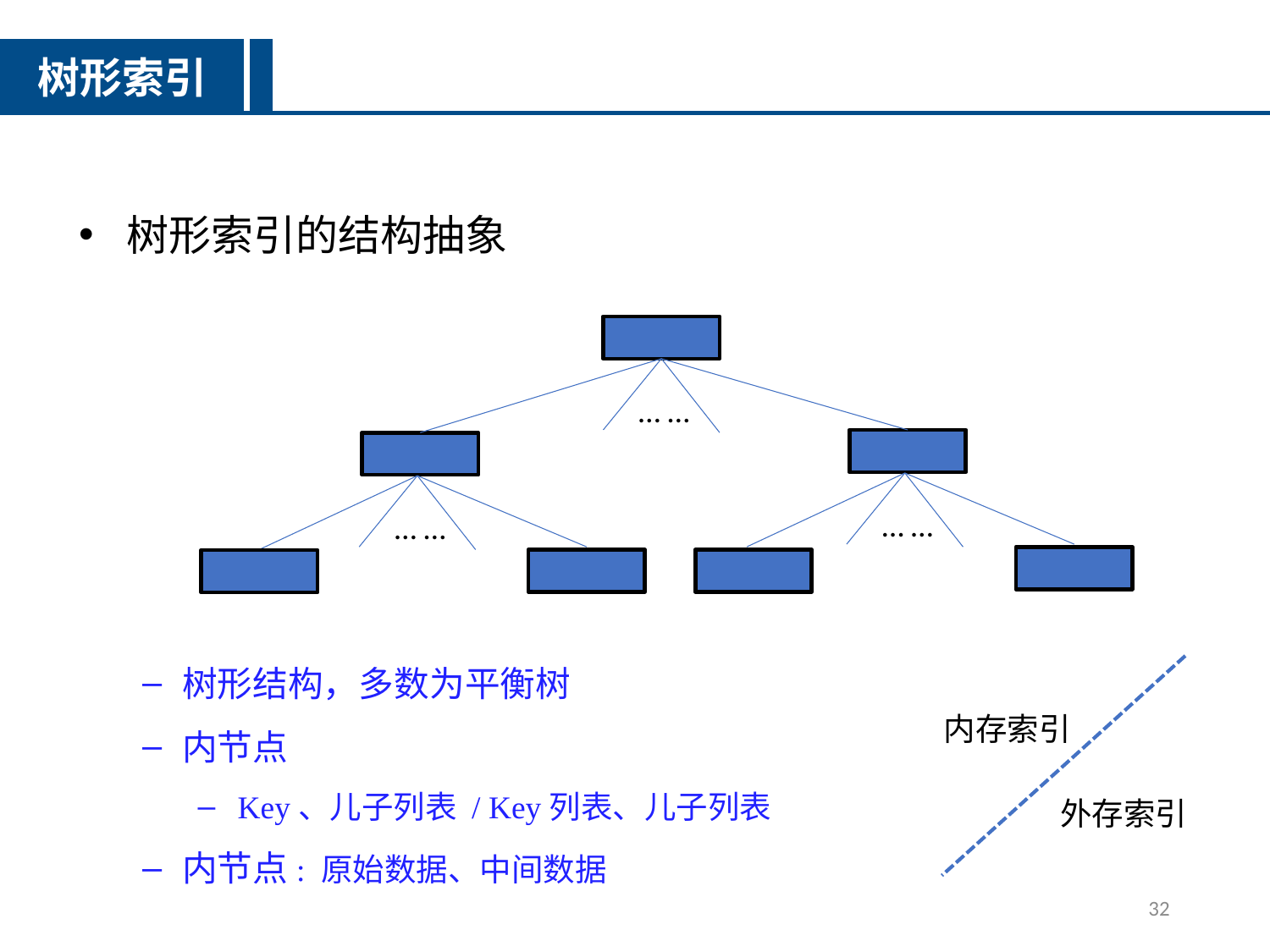

树形索引

树形索引的结构抽象

树形结构，多数为平衡树
内节点
Key、儿子列表 / Key列表、儿子列表
内节点: 原始数据、中间数据

… …

… …
… …

内存索引
外存索引
32